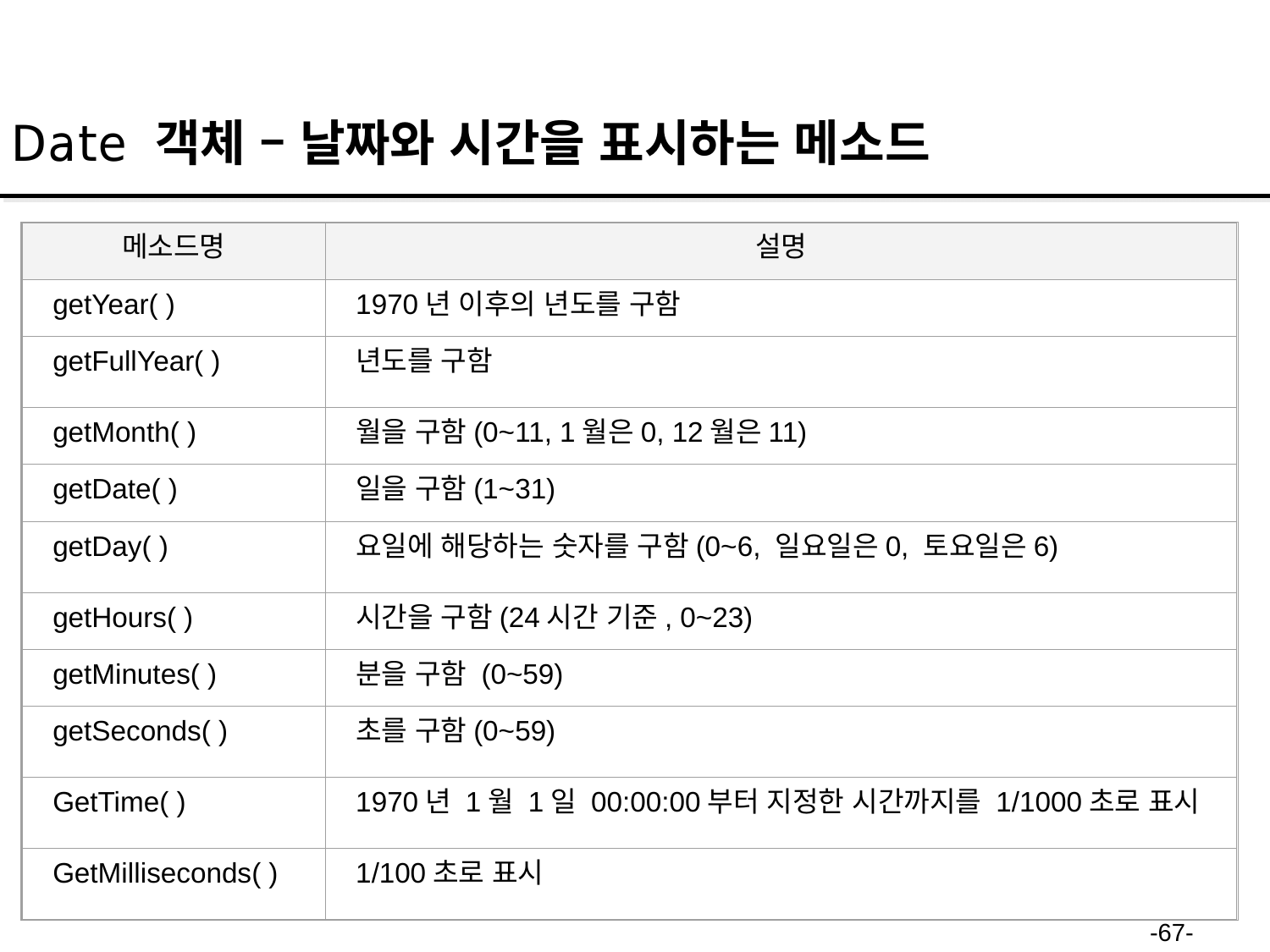

Date 객체 – 날짜와 시간을 표시하는 메소드

메소드명

설명

getYear( )

1970년 이후의 년도를 구함

getFullYear( )

년도를 구함

getMonth( )

월을 구함(0~11, 1월은0, 12월은11)

getDate( )

일을 구함(1~31)

getDay( )

요일에 해당하는 숫자를 구함(0~6, 일요일은0, 토요일은6)

getHours( )

시간을 구함(24시간 기준, 0~23)

getMinutes( )

분을 구함 (0~59)

getSeconds( )

초를 구함(0~59)

GetTime( )

1970년 1월 1일 00:00:00부터 지정한 시간까지를 1/1000초로 표시

GetMilliseconds( )

1/100초로 표시

-67-